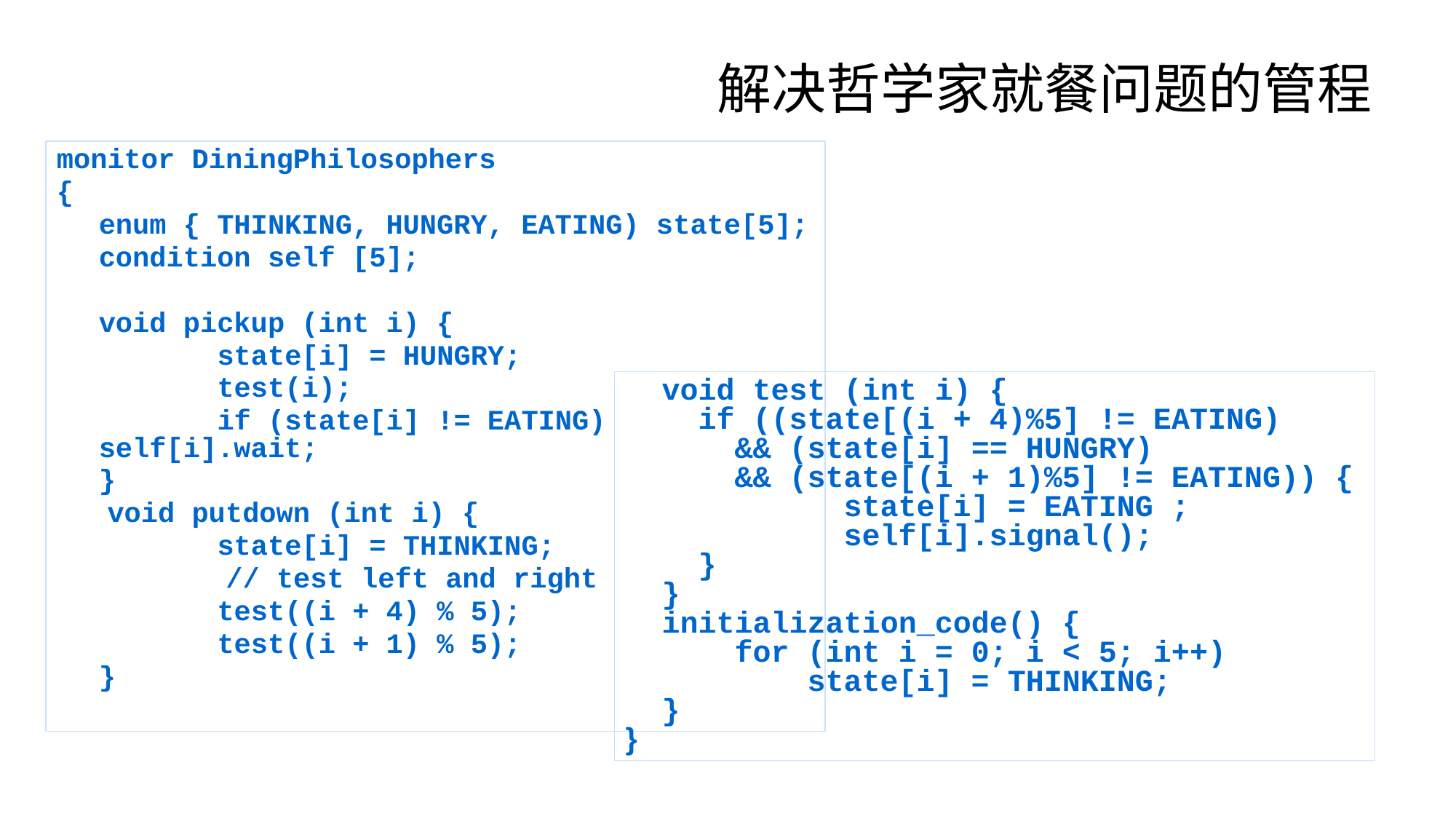

# 解决哲学家就餐问题的管程
monitor DiningPhilosophers
{
	enum { THINKING, HUNGRY, EATING) state[5];
	condition self [5];

	void pickup (int i) {
	       state[i] = HUNGRY;
	       test(i);
	       if (state[i] != EATING) 			self[i].wait;
	}
   void putdown (int i) {
	       state[i] = THINKING;
          // test left and right
	       test((i + 4) % 5);
	       test((i + 1) % 5);
	}

  void test (int i) {
    if ((state[(i + 4)%5] != EATING)    	&& (state[i] == HUNGRY)
	&& (state[(i + 1)%5] != EATING)) {
	     	state[i] = EATING ;
		self[i].signal();
    }
  }
  initialization_code() {
	for (int i = 0; i < 5; i++)
	    state[i] = THINKING;
  }
}